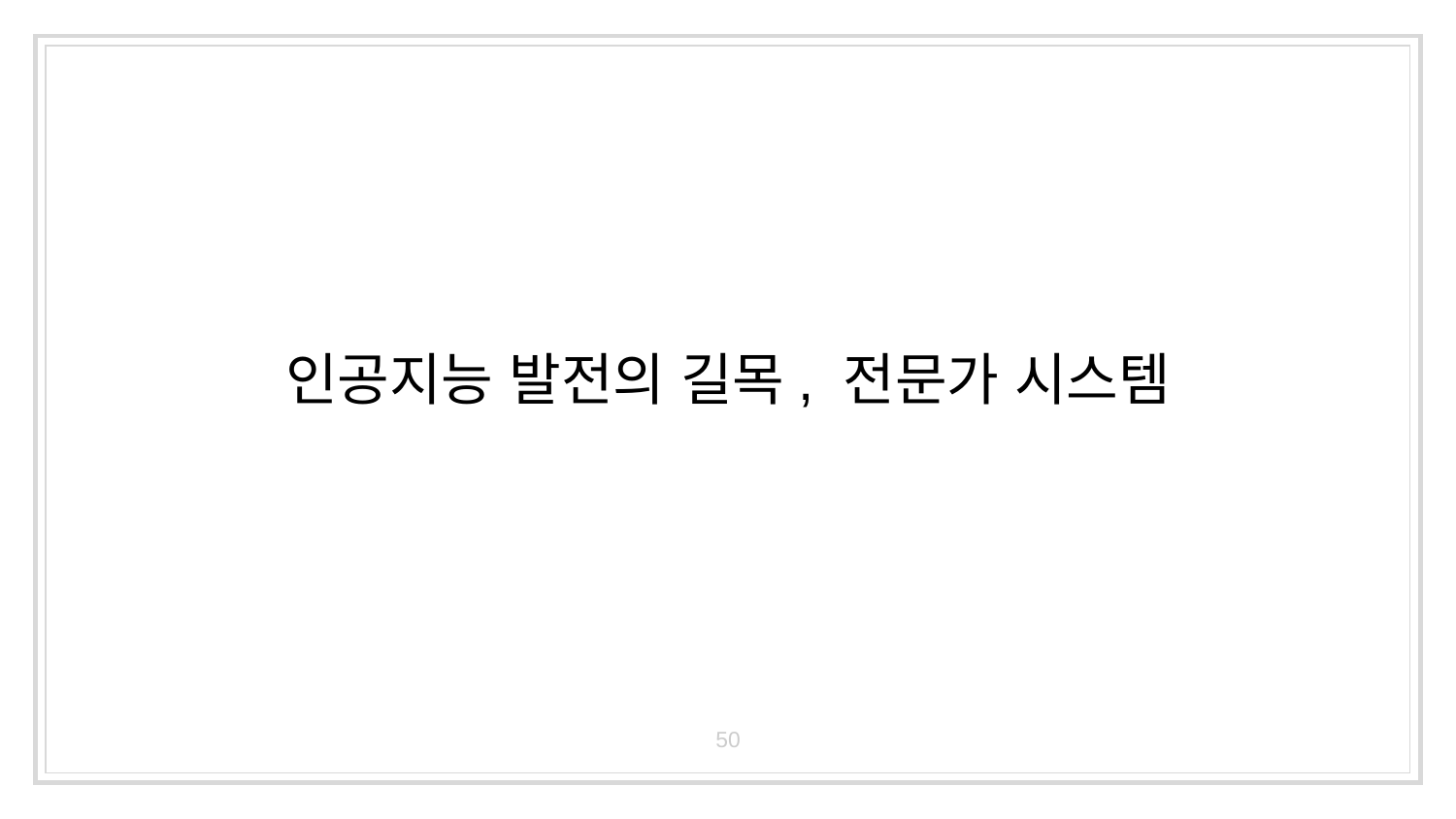

# 인공지능 발전의 길목, 전문가 시스템
50